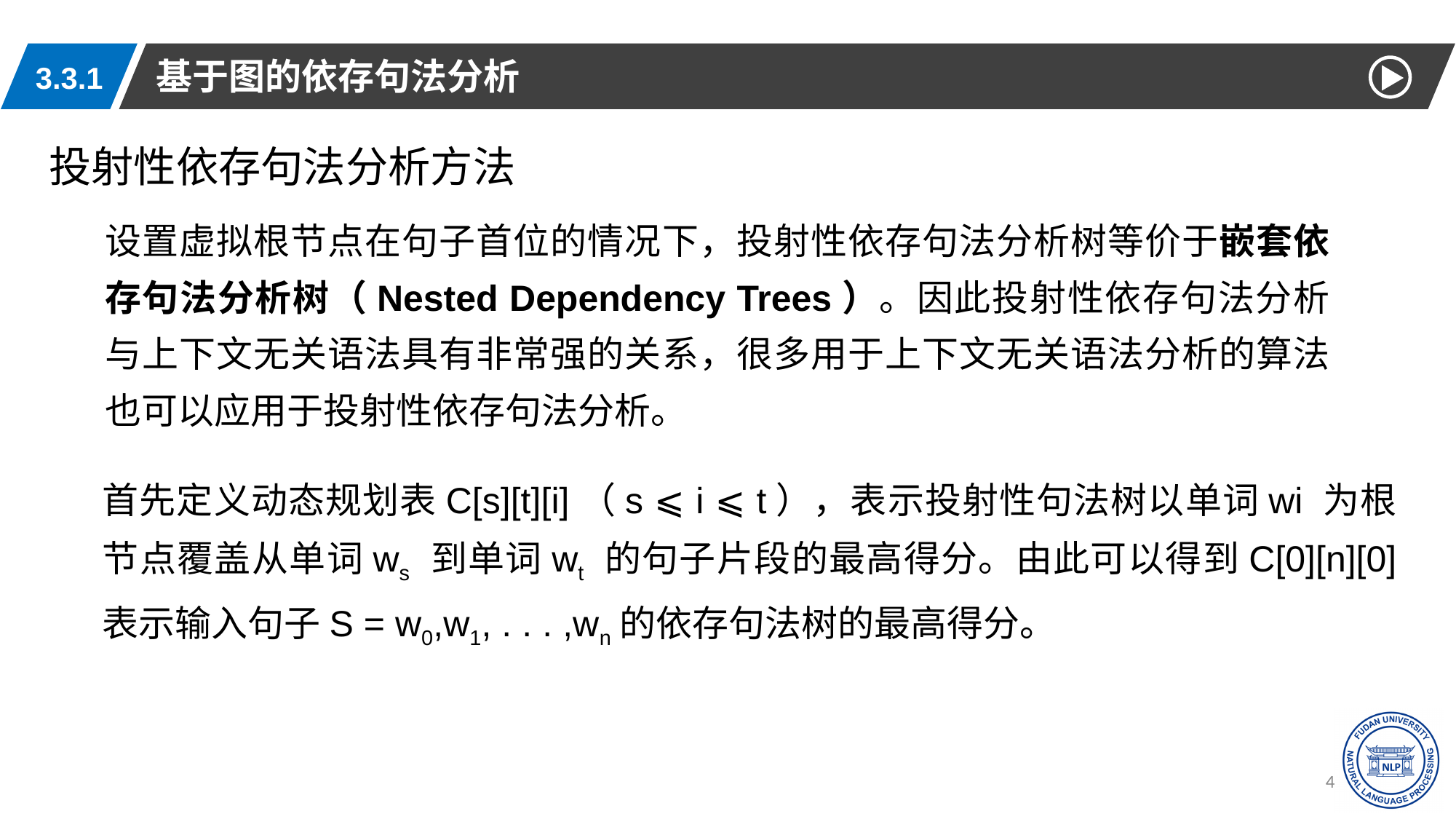

基于图的依存句法分析
3.3.1

投射性依存句法分析方法
设置虚拟根节点在句子首位的情况下，投射性依存句法分析树等价于嵌套依存句法分析树（Nested Dependency Trees）。因此投射性依存句法分析与上下文无关语法具有非常强的关系，很多用于上下文无关语法分析的算法也可以应用于投射性依存句法分析。
首先定义动态规划表C[s][t][i]（s ⩽ i ⩽ t），表示投射性句法树以单词wi 为根节点覆盖从单词ws 到单词wt 的句子片段的最高得分。由此可以得到C[0][n][0] 表示输入句子S = w0,w1, . . . ,wn的依存句法树的最高得分。
47